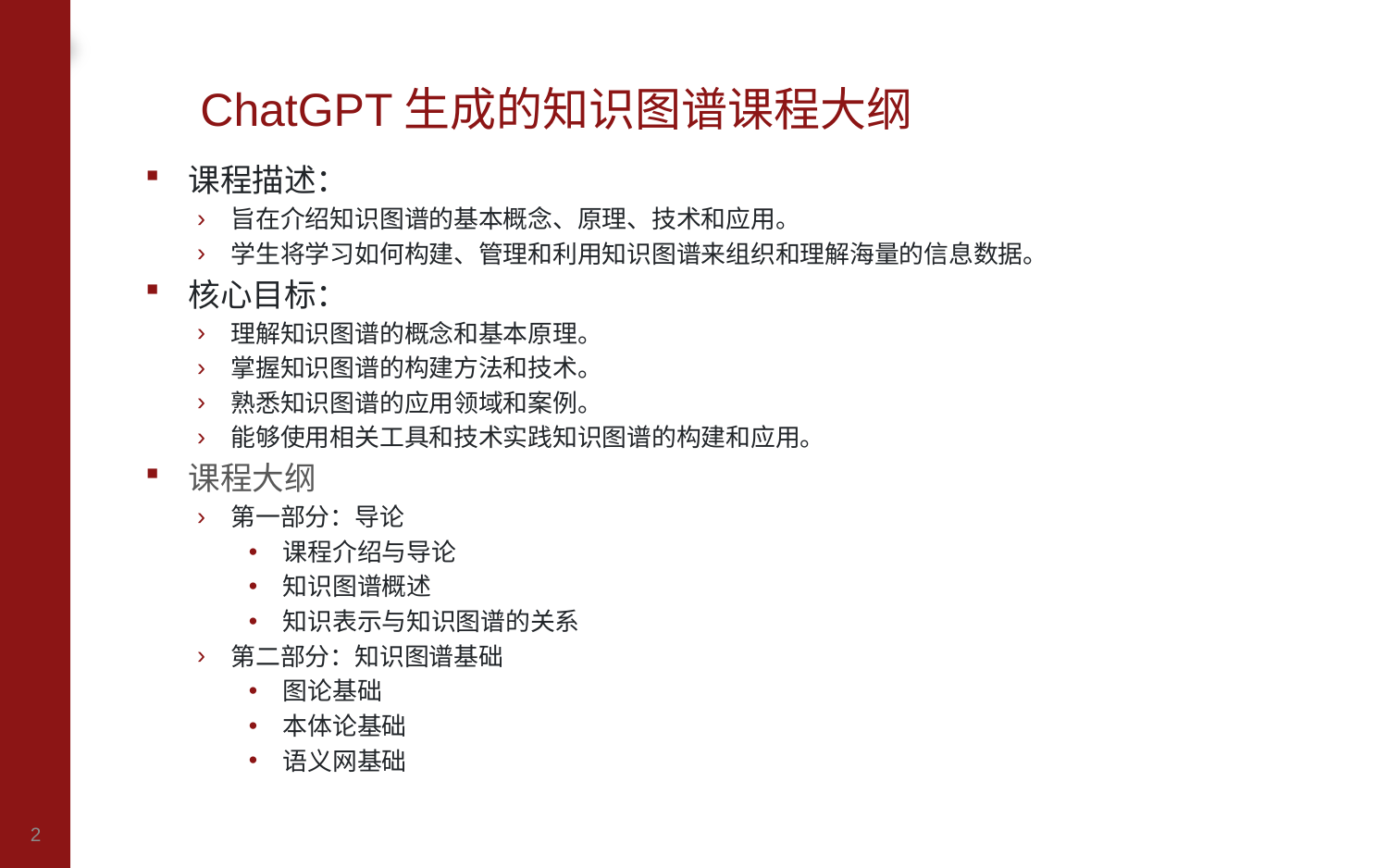

# ChatGPT生成的知识图谱课程大纲
课程描述：
旨在介绍知识图谱的基本概念、原理、技术和应用。
学生将学习如何构建、管理和利用知识图谱来组织和理解海量的信息数据。
核心目标：
理解知识图谱的概念和基本原理。
掌握知识图谱的构建方法和技术。
熟悉知识图谱的应用领域和案例。
能够使用相关工具和技术实践知识图谱的构建和应用。
课程大纲
第一部分：导论
课程介绍与导论
知识图谱概述
知识表示与知识图谱的关系
第二部分：知识图谱基础
图论基础
本体论基础
语义网基础

2